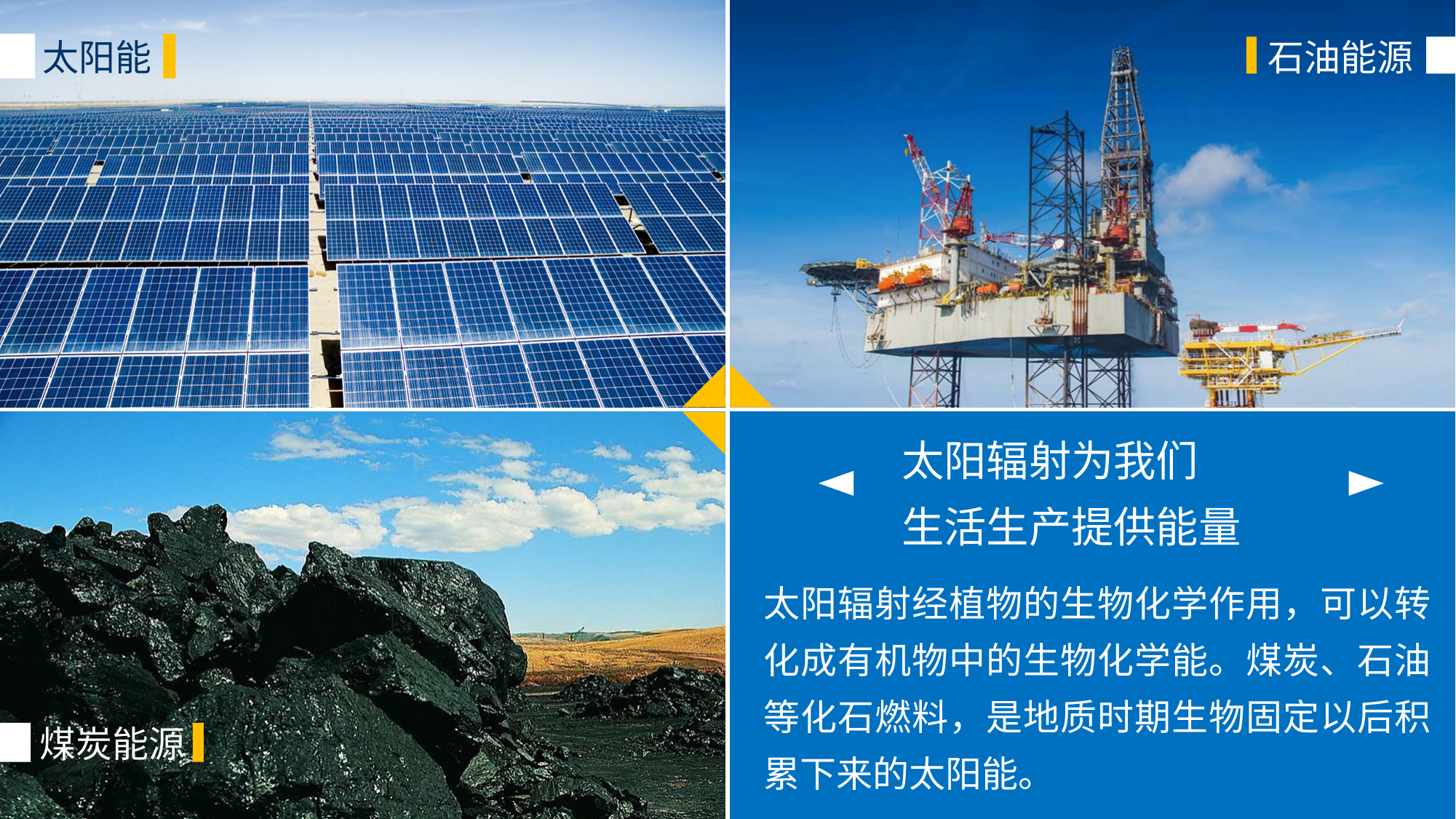

|  |  |
| --- | --- |
|  |  |
太阳能

石油能源

太阳辐射为我们
生活生产提供能量

太阳辐射经植物的生物化学作用，可以转化成有机物中的生物化学能。煤炭、石油等化石燃料，是地质时期生物固定以后积累下来的太阳能。
煤炭能源